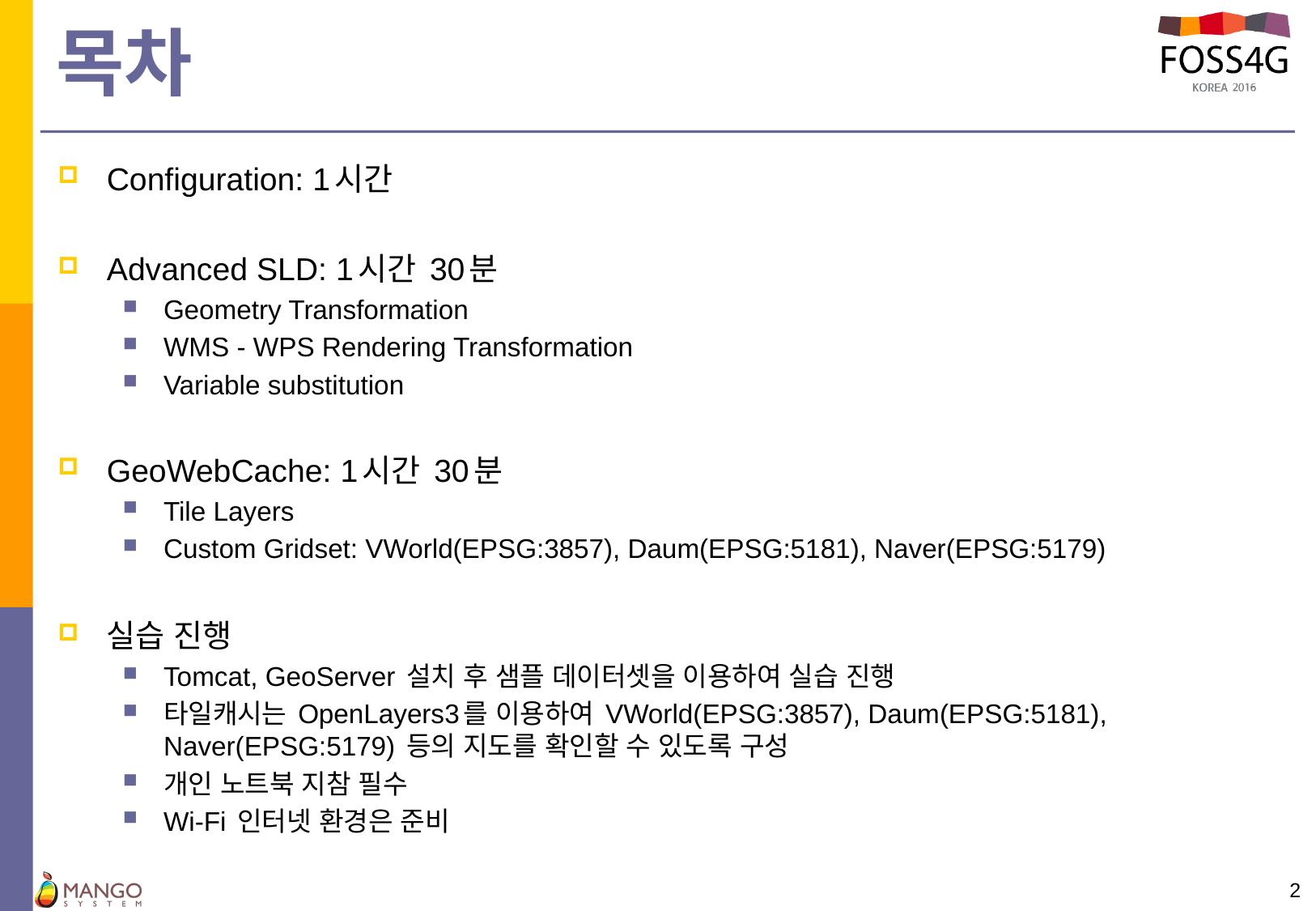

# 목차
Configuration: 1시간

Advanced SLD: 1시간 30분
Geometry Transformation
WMS - WPS Rendering Transformation
Variable substitution

GeoWebCache: 1시간 30분
Tile Layers
Custom Gridset: VWorld(EPSG:3857), Daum(EPSG:5181), Naver(EPSG:5179)

실습 진행
Tomcat, GeoServer 설치 후 샘플 데이터셋을 이용하여 실습 진행
타일캐시는 OpenLayers3를 이용하여 VWorld(EPSG:3857), Daum(EPSG:5181), Naver(EPSG:5179) 등의 지도를 확인할 수 있도록 구성
개인 노트북 지참 필수
Wi-Fi 인터넷 환경은 준비
2